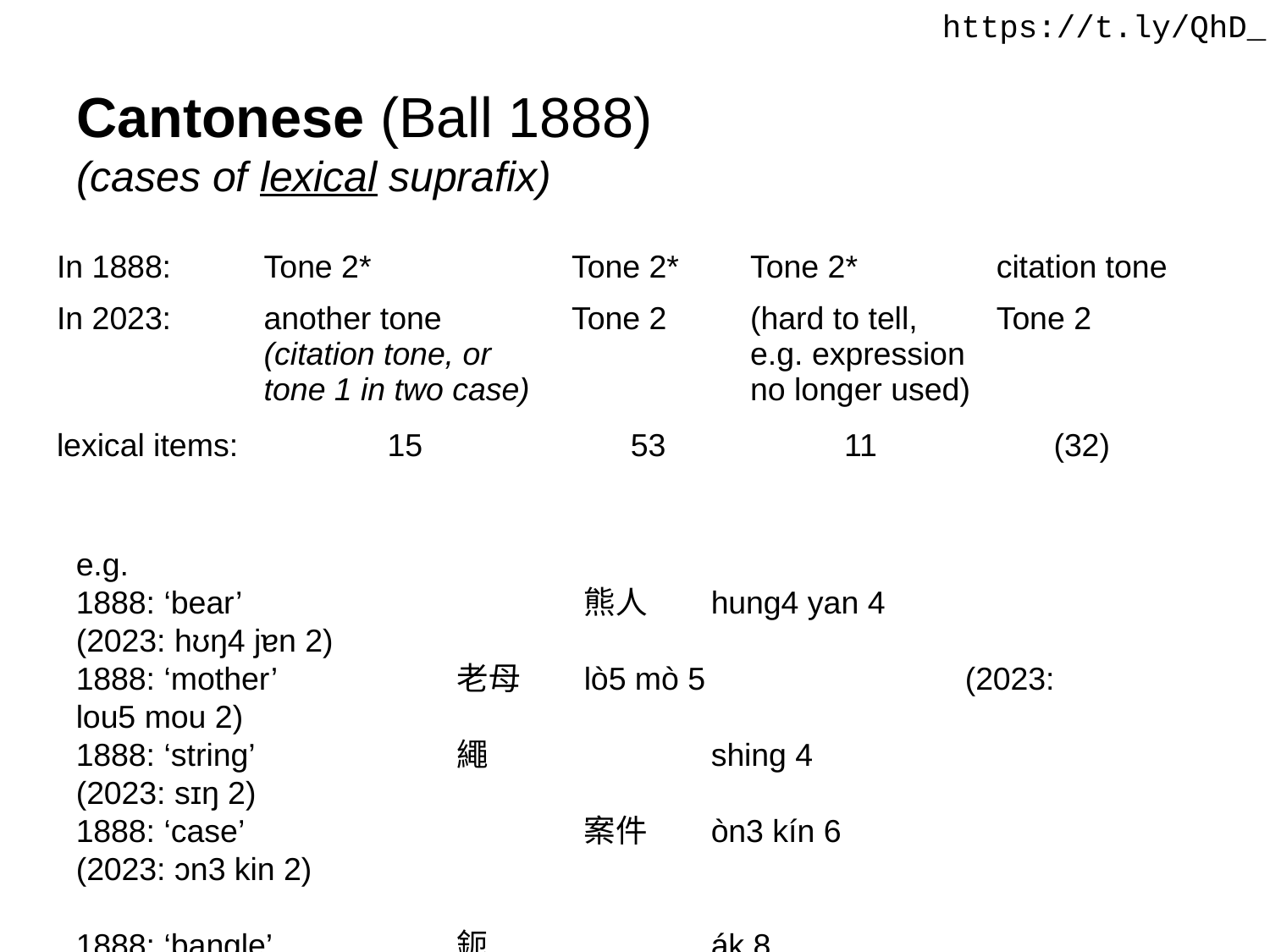

https://t.ly/QhD_
# Cantonese (Ball 1888) (cases of lexical suprafix)
| In 1888: | Tone 2\* | Tone 2\* | Tone 2\* | citation tone |
| --- | --- | --- | --- | --- |
| In 2023: | another tone (citation tone, or tone 1 in two case) | Tone 2 | (hard to tell, e.g. expression no longer used) | Tone 2 |
| lexical items: | 15 | 53 | 11 | (32) |
|  |  |  |  |  |
e.g.
1888: ‘bear’ 			熊人	hung4 yan 4 		(2023: hʊŋ4 jɐn 2)
1888: ‘mother’ 		老母 	lò5 mò 5 		(2023: lou5 mou 2)
1888: ‘string’  		繩 		shing 4			(2023: sɪŋ 2)
1888: ‘case’ 			案件 	òn3 kín 6 		(2023: ɔn3 kin 2)

1888: ‘bangle’ 		鈪 		ák 8 			(2023: (ŋ)ak 2)
1888: ‘gen. assistant’	打雜 	tá2 tsáp 9 		(2023: ta2 tsap2)